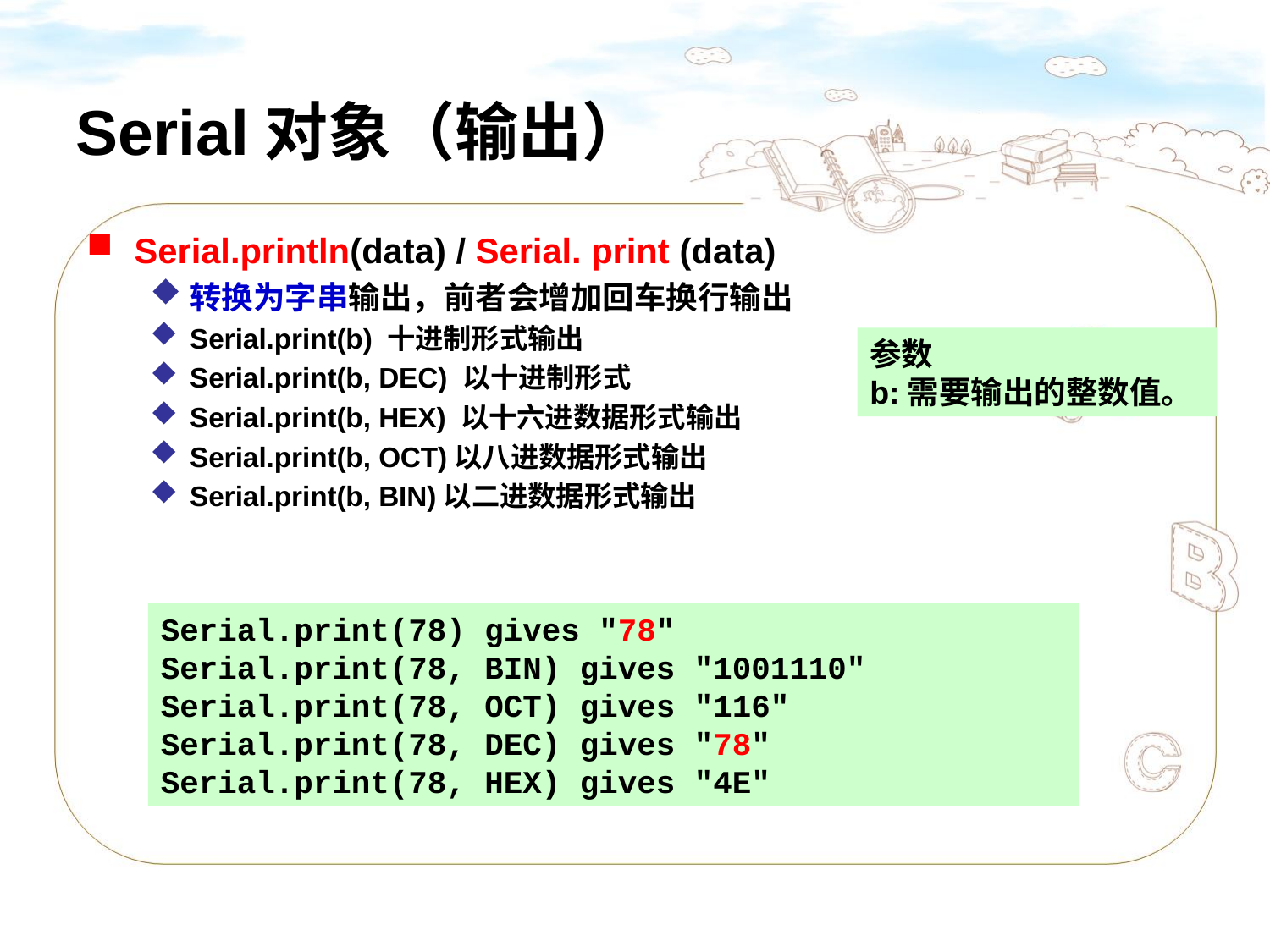

# Serial对象（输出）
Serial.println(data) / Serial. print (data)
转换为字串输出，前者会增加回车换行输出
Serial.print(b) 十进制形式输出
Serial.print(b, DEC) 以十进制形式
Serial.print(b, HEX) 以十六进数据形式输出
Serial.print(b, OCT)以八进数据形式输出
Serial.print(b, BIN)以二进数据形式输出

参数
b:需要输出的整数值。
Serial.print(78) gives "78"
Serial.print(78, BIN) gives "1001110"
Serial.print(78, OCT) gives "116"
Serial.print(78, DEC) gives "78"
Serial.print(78, HEX) gives "4E"